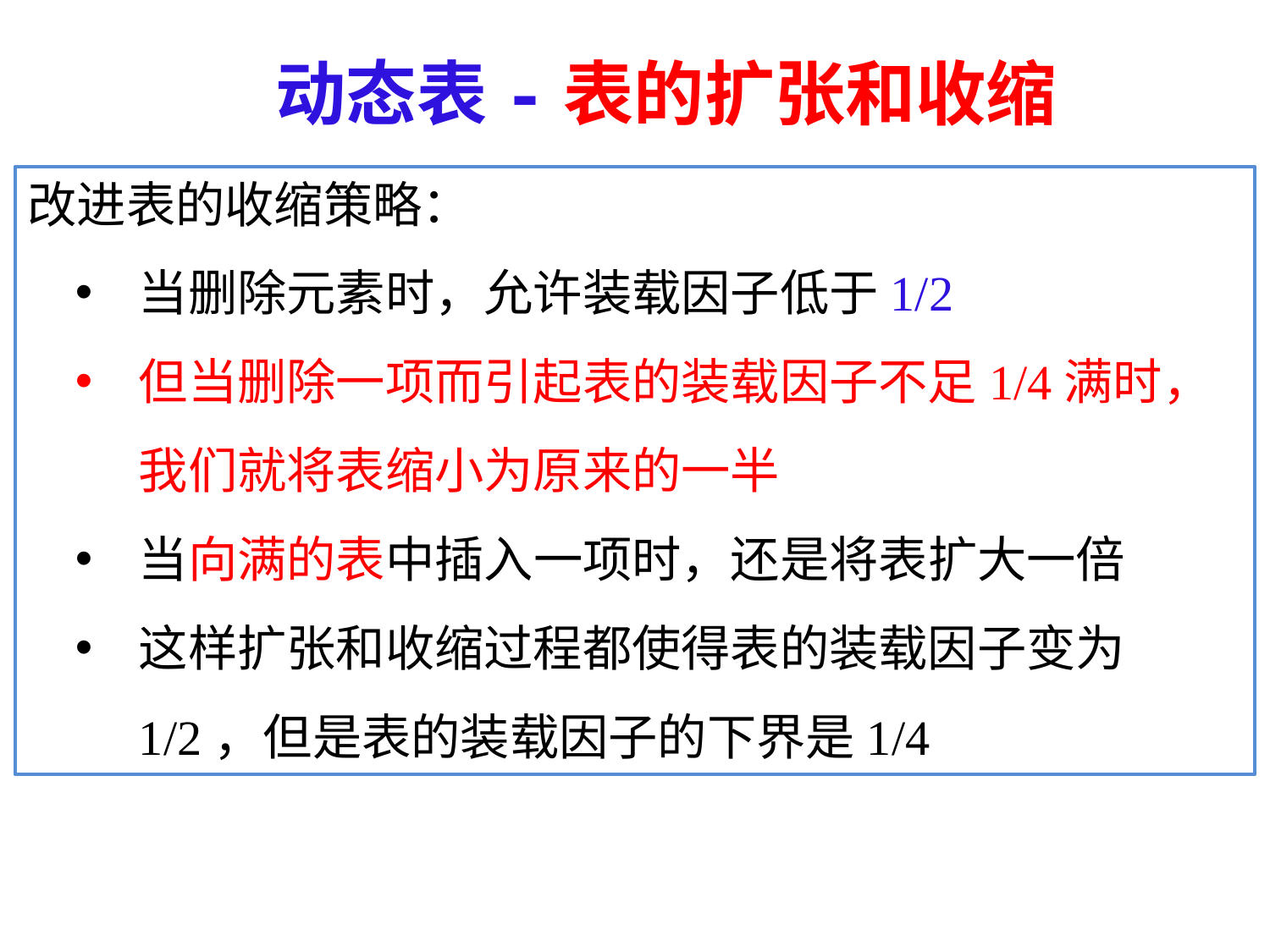

# 动态表-表的扩张和收缩
改进表的收缩策略：
当删除元素时，允许装载因子低于1/2
但当删除一项而引起表的装载因子不足1/4满时，我们就将表缩小为原来的一半
当向满的表中插入一项时，还是将表扩大一倍
这样扩张和收缩过程都使得表的装载因子变为1/2，但是表的装载因子的下界是1/4